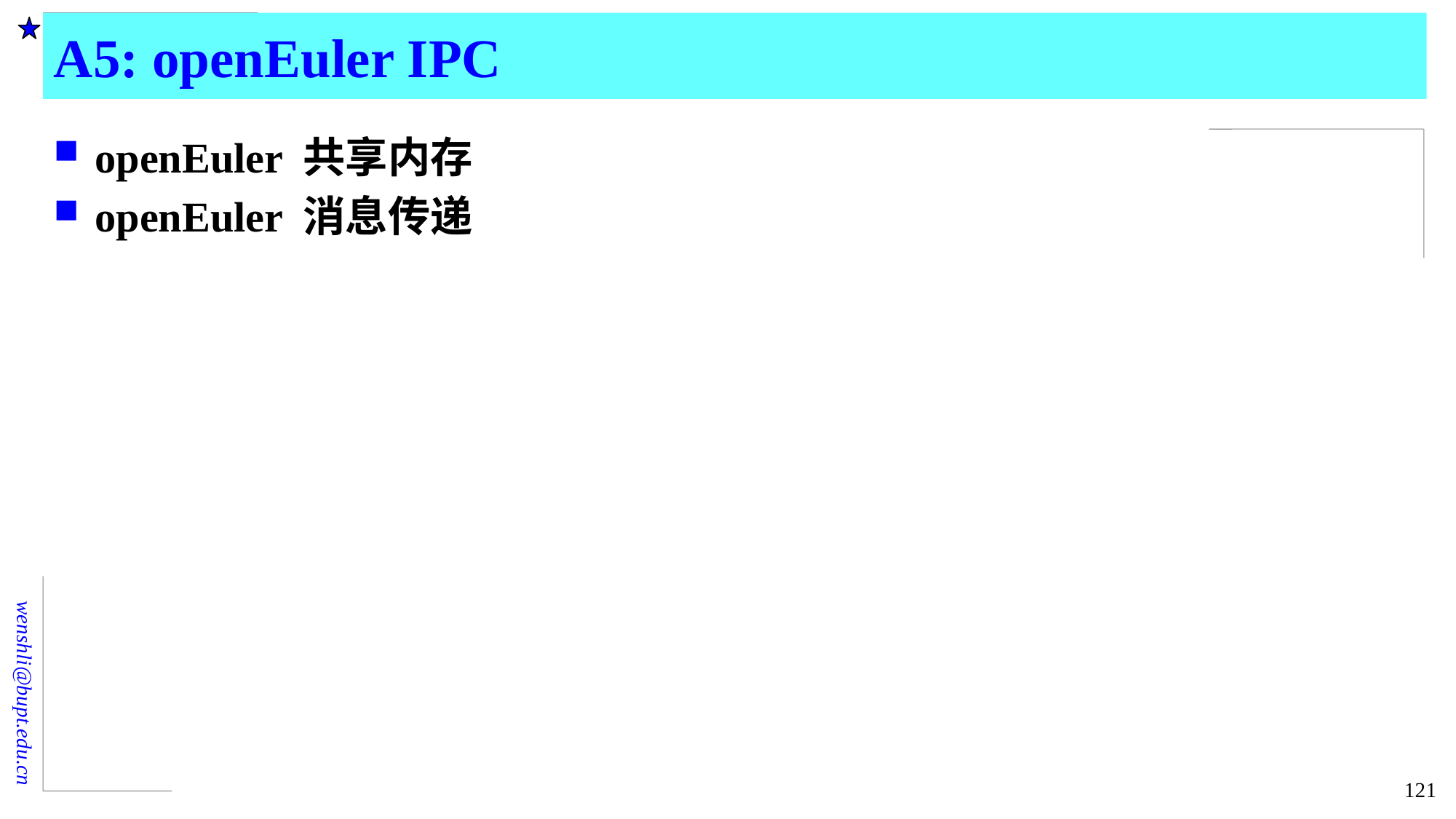

# A5: openEuler IPC
openEuler 共享内存
openEuler 消息传递
121